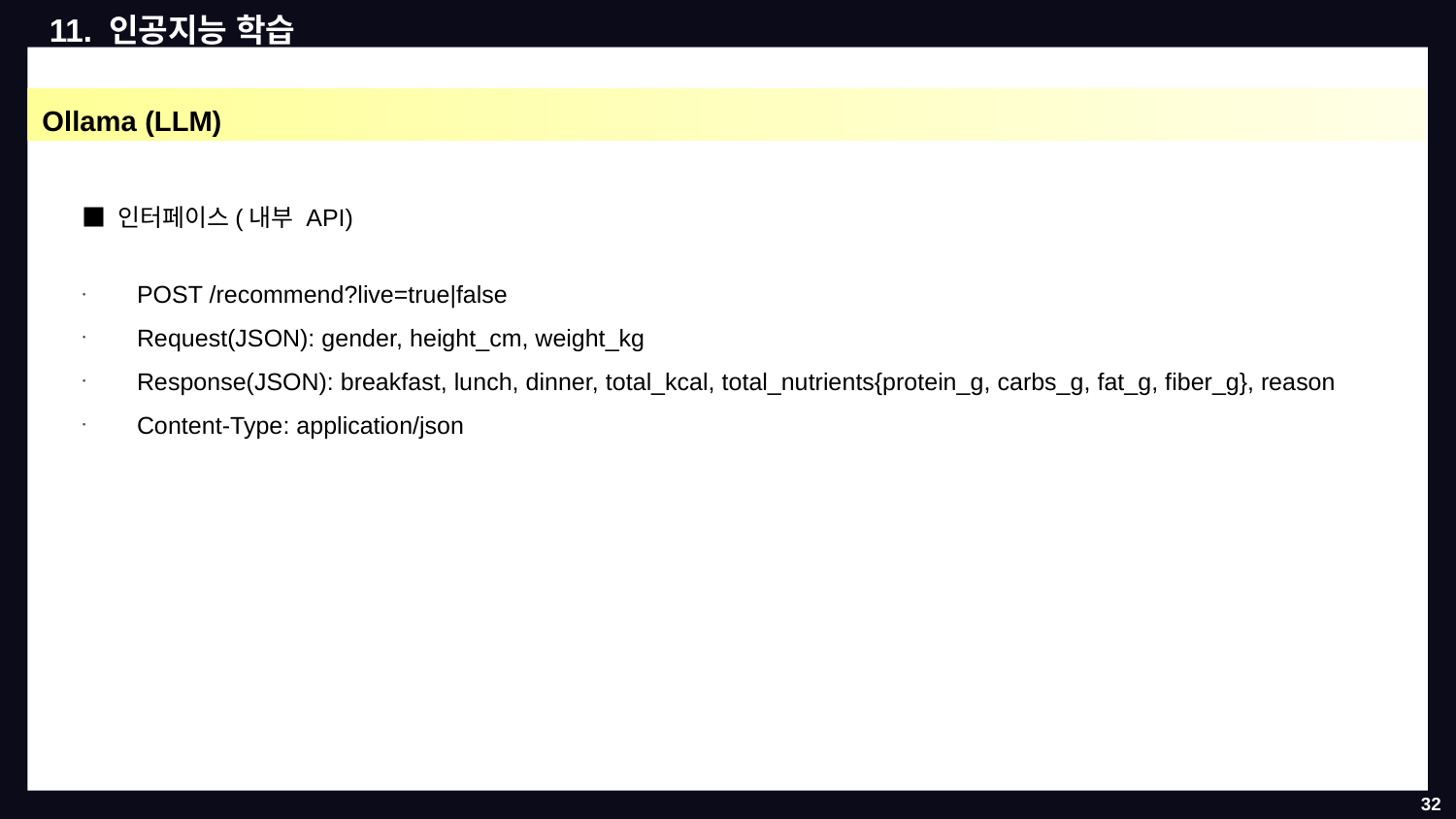

11. 인공지능 학습
Ollama (LLM)
■ 인터페이스(내부 API)

POST /recommend?live=true|false
Request(JSON): gender, height_cm, weight_kg
Response(JSON): breakfast, lunch, dinner, total_kcal, total_nutrients{protein_g, carbs_g, fat_g, fiber_g}, reason
Content-Type: application/json
32